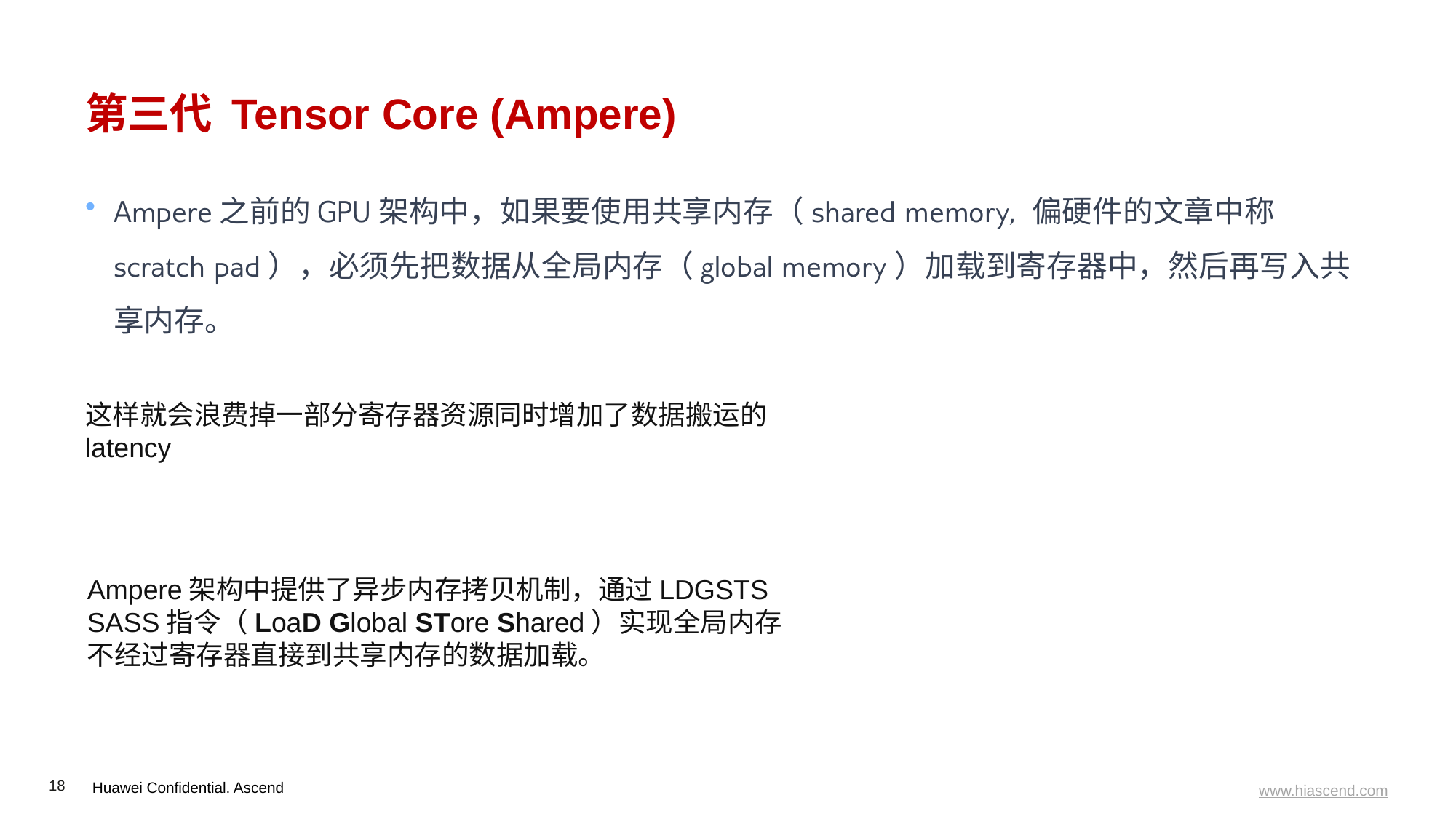

# 第三代 Tensor Core (Ampere)
Ampere之前的GPU架构中，如果要使用共享内存（shared memory, 偏硬件的文章中称scratch pad），必须先把数据从全局内存（global memory）加载到寄存器中，然后再写入共享内存。
这样就会浪费掉一部分寄存器资源同时增加了数据搬运的latency
Ampere架构中提供了异步内存拷贝机制，通过LDGSTS SASS指令（LoaD Global STore Shared）实现全局内存不经过寄存器直接到共享内存的数据加载。